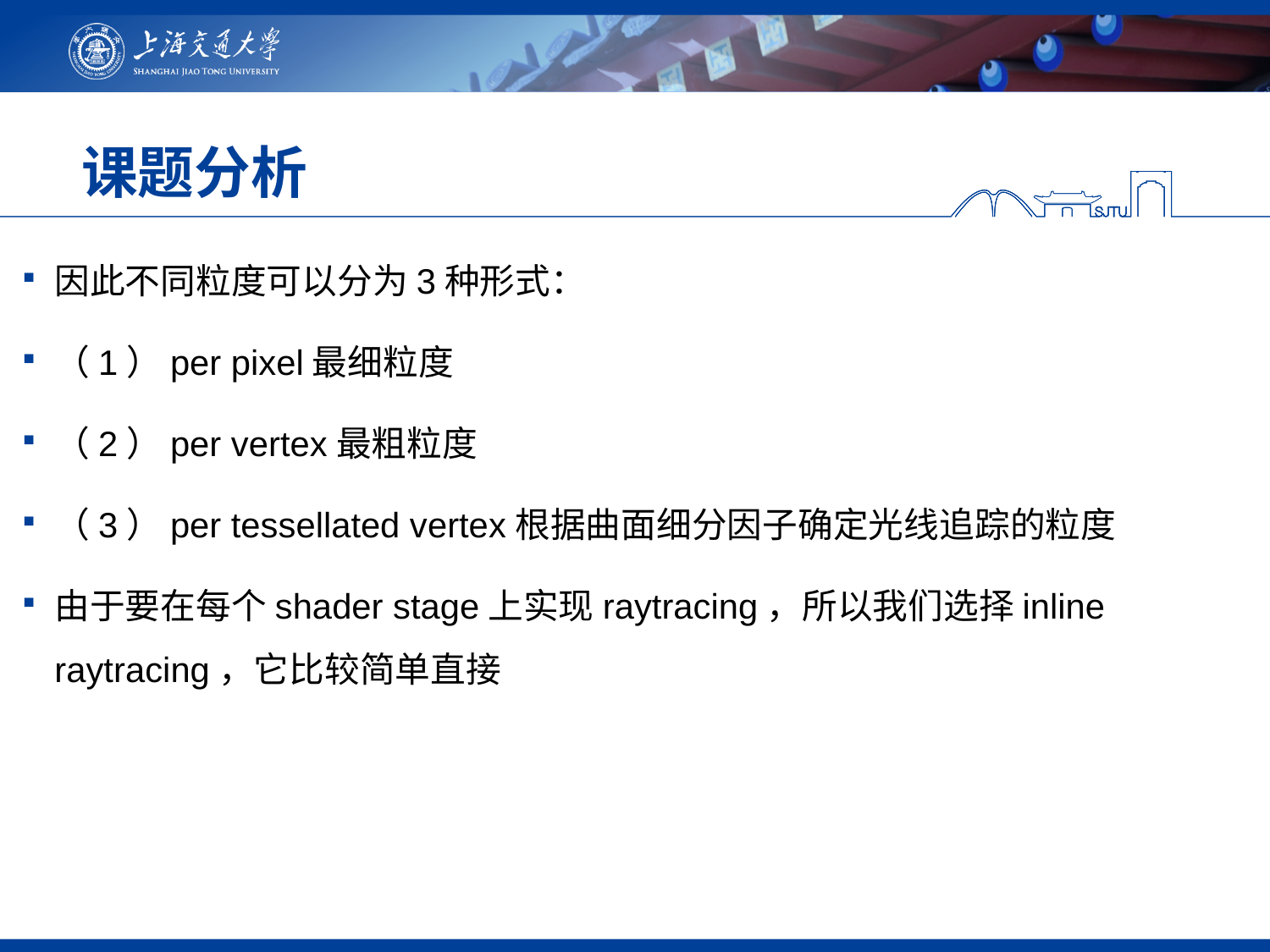

# 课题分析
因此不同粒度可以分为3种形式：
（1）per pixel最细粒度
（2）per vertex最粗粒度
（3）per tessellated vertex根据曲面细分因子确定光线追踪的粒度
由于要在每个shader stage上实现raytracing，所以我们选择inline raytracing，它比较简单直接